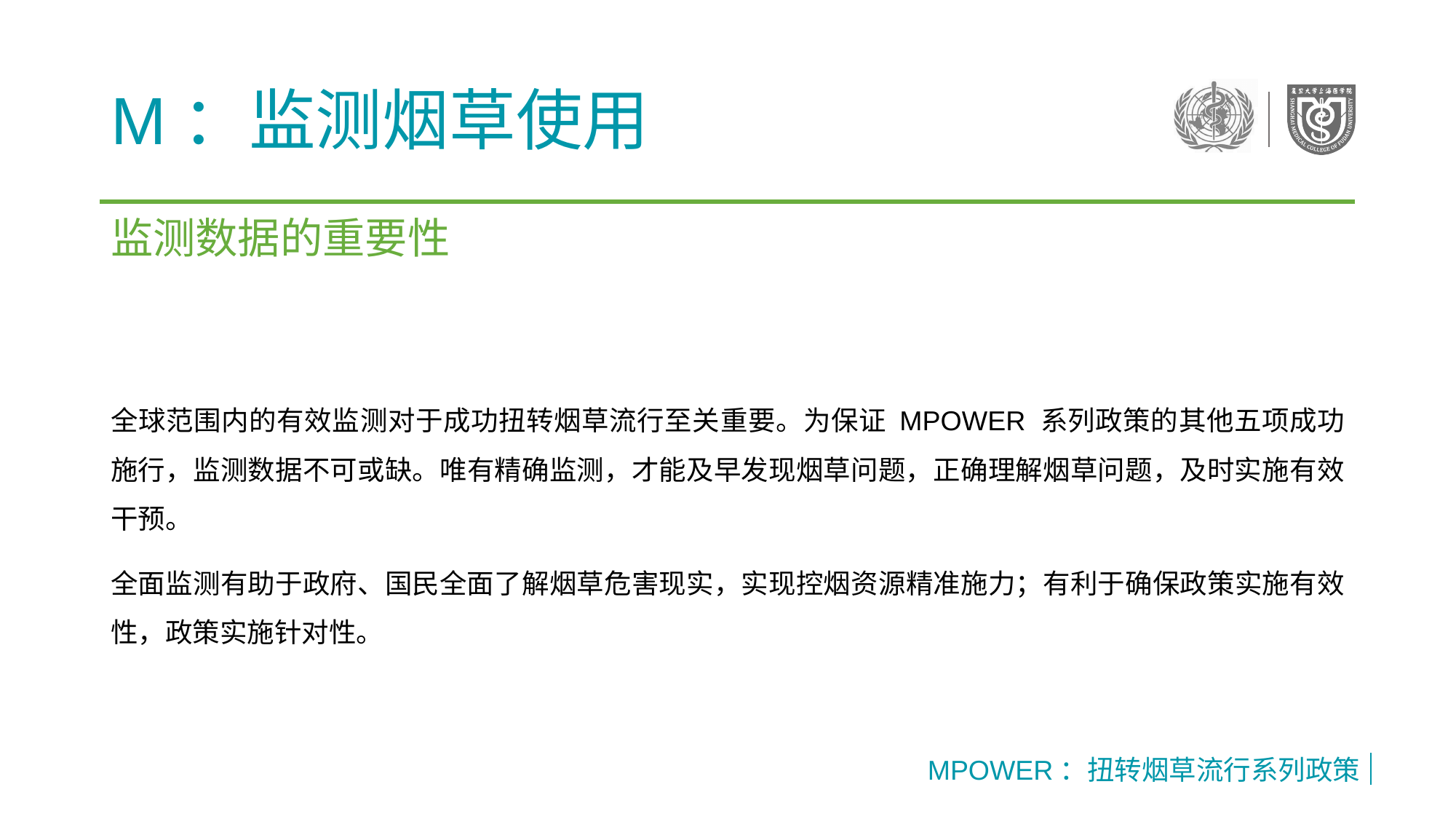

# M：监测烟草使用
监测数据的重要性
全球范围内的有效监测对于成功扭转烟草流行至关重要。为保证 MPOWER 系列政策的其他五项成功施行，监测数据不可或缺。唯有精确监测，才能及早发现烟草问题，正确理解烟草问题，及时实施有效干预。
全面监测有助于政府、国民全面了解烟草危害现实，实现控烟资源精准施力；有利于确保政策实施有效性，政策实施针对性。